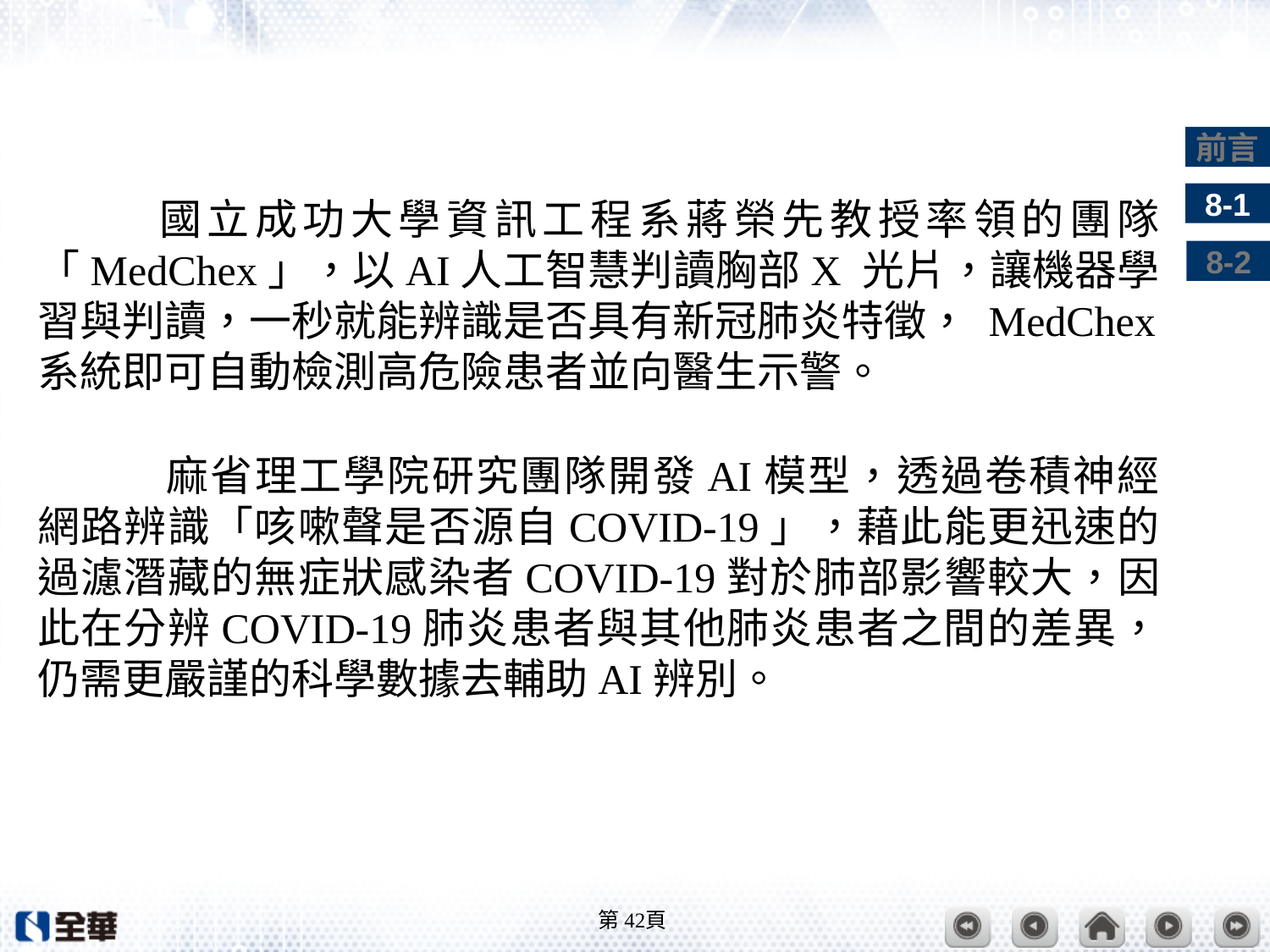

#
       國立成功大學資訊工程系蔣榮先教授率領的團隊「MedChex」，以AI人工智慧判讀胸部X 光片，讓機器學習與判讀，一秒就能辨識是否具有新冠肺炎特徵， MedChex系統即可自動檢測高危險患者並向醫生示警。

	麻省理工學院研究團隊開發AI模型，透過卷積神經網路辨識「咳嗽聲是否源自COVID-19」，藉此能更迅速的過濾潛藏的無症狀感染者COVID-19對於肺部影響較大，因此在分辨COVID-19肺炎患者與其他肺炎患者之間的差異，仍需更嚴謹的科學數據去輔助AI辨別。